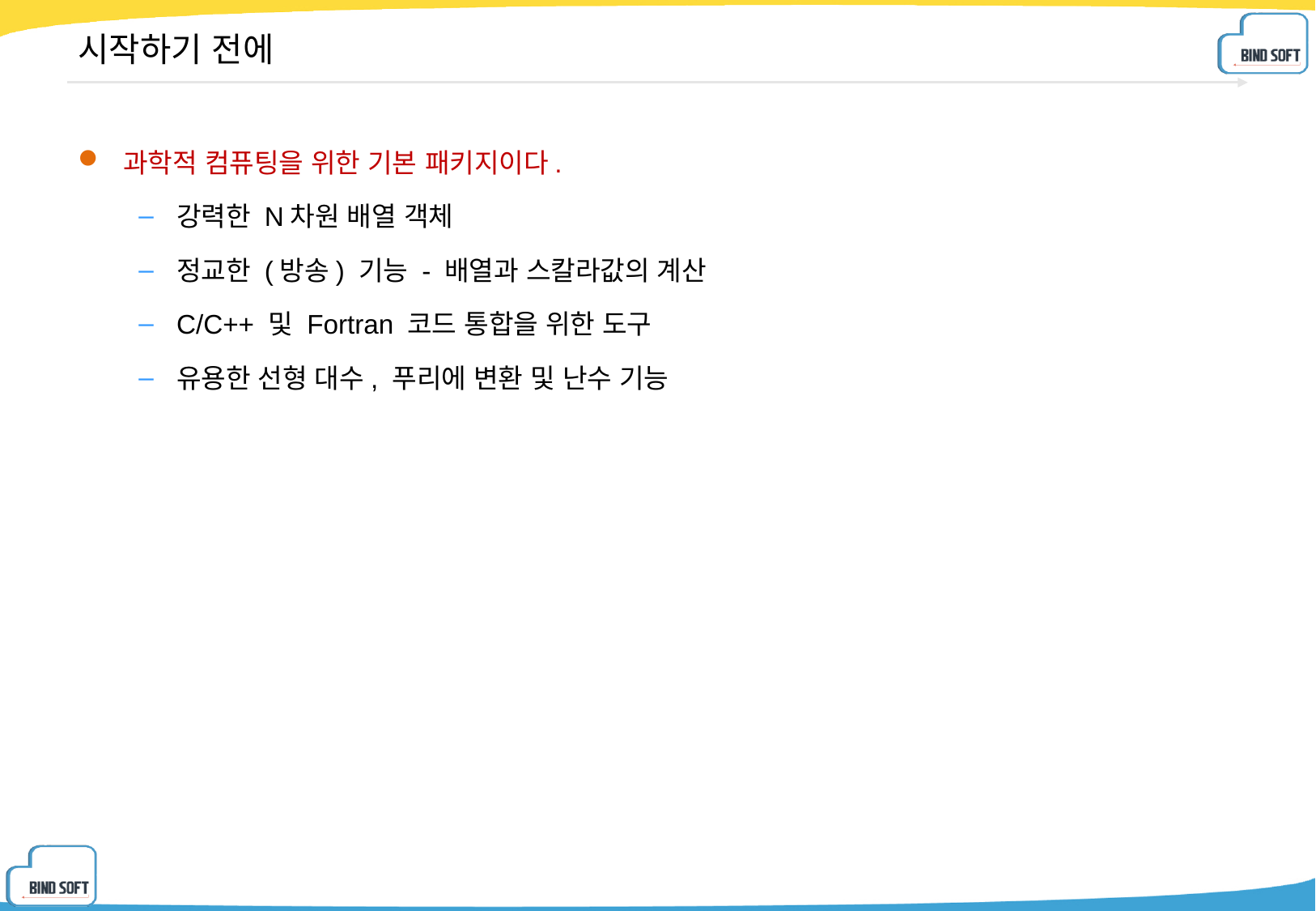

# 시작하기 전에
과학적 컴퓨팅을 위한 기본 패키지이다.
강력한 N차원 배열 객체
정교한 (방송) 기능 - 배열과 스칼라값의 계산
C/C++ 및 Fortran 코드 통합을 위한 도구
유용한 선형 대수, 푸리에 변환 및 난수 기능